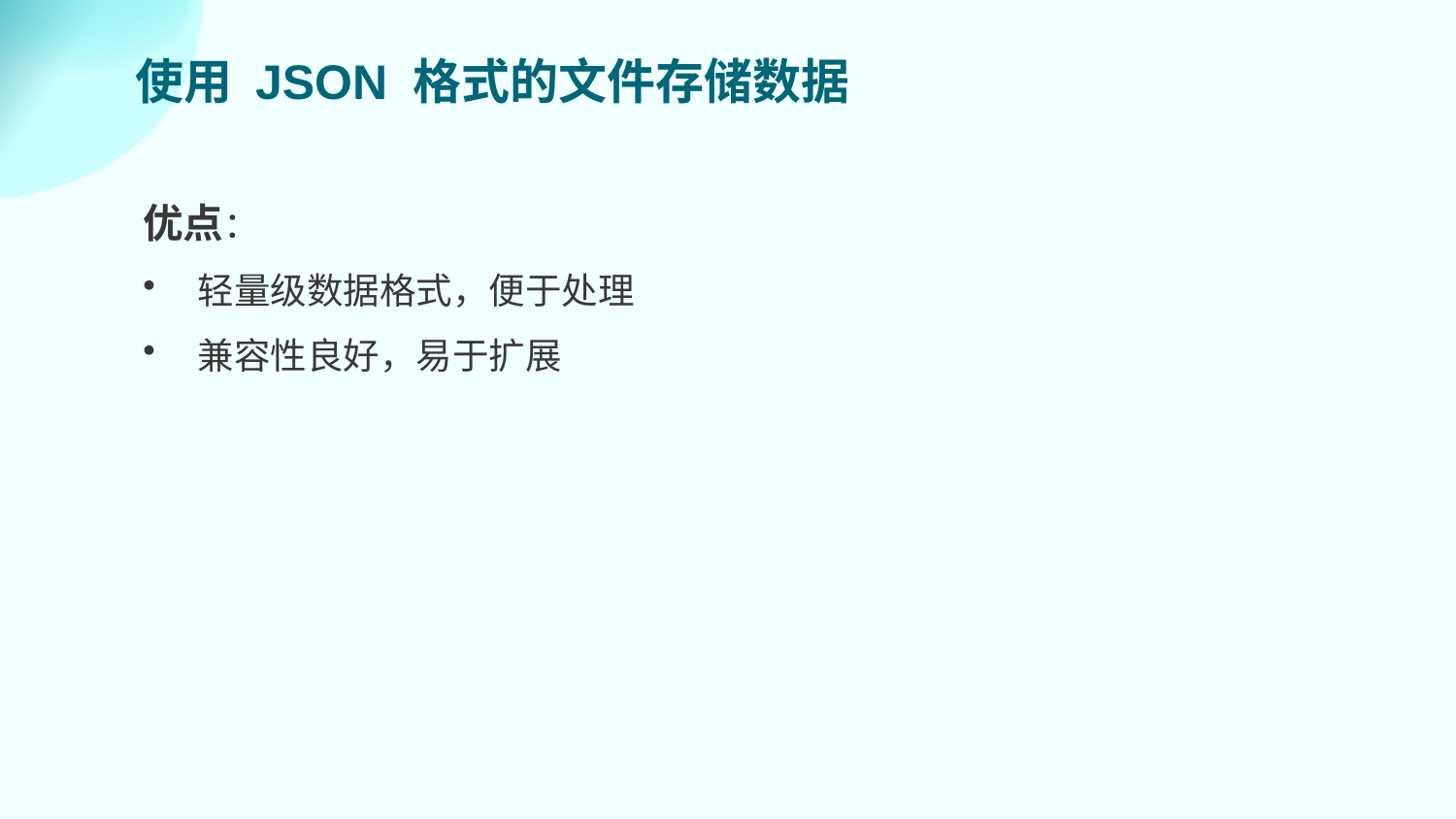

使用 JSON 格式的文件存储数据
优点：
轻量级数据格式，便于处理
兼容性良好，易于扩展